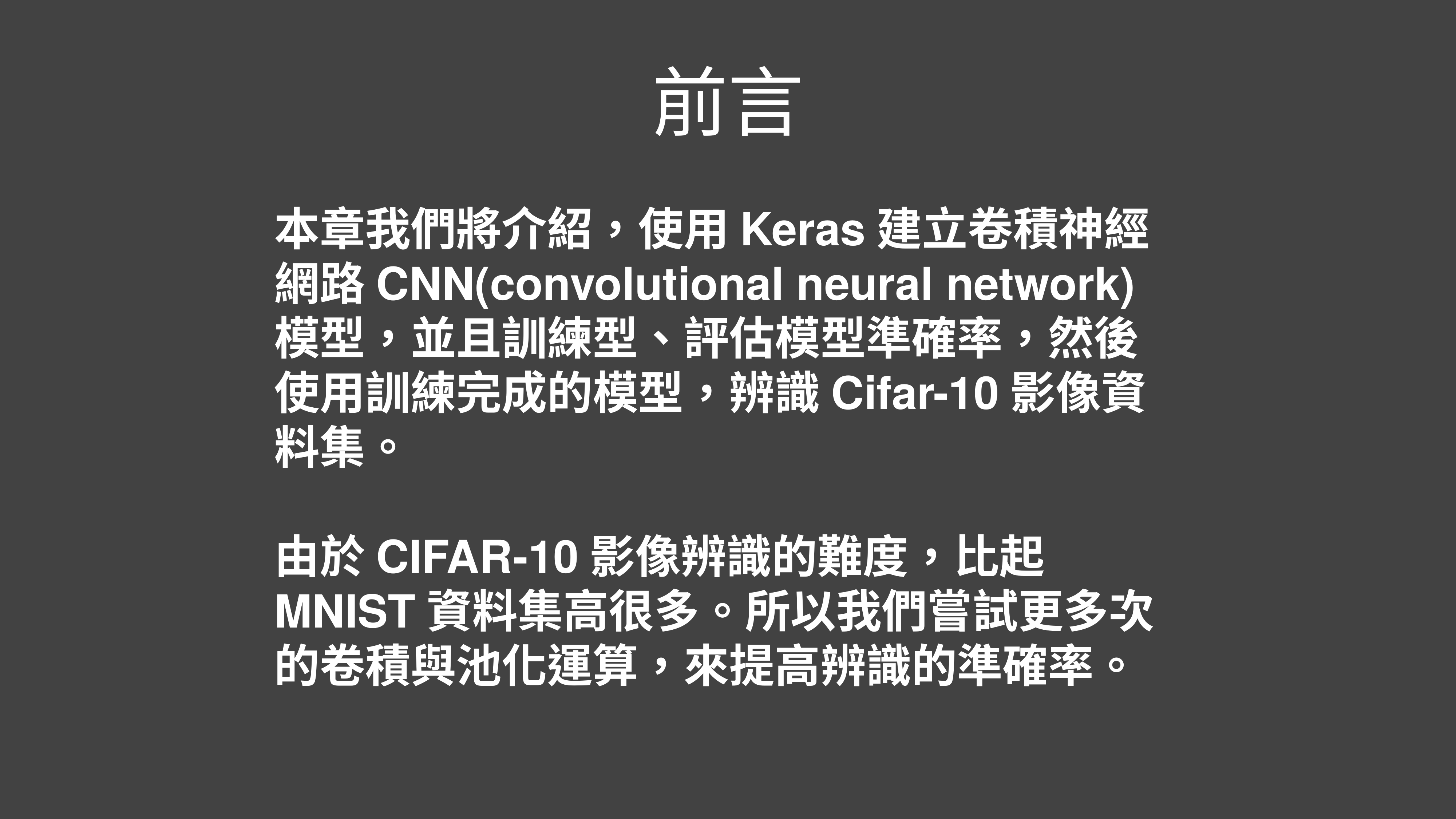

# 前言
本章我們將介紹，使用Keras建立卷積神經網路CNN(convolutional neural network)模型，並且訓練型、評估模型準確率，然後使用訓練完成的模型，辨識Cifar-10影像資料集。

由於CIFAR-10影像辨識的難度，比起MNIST資料集高很多。所以我們嘗試更多次的卷積與池化運算，來提高辨識的準確率。